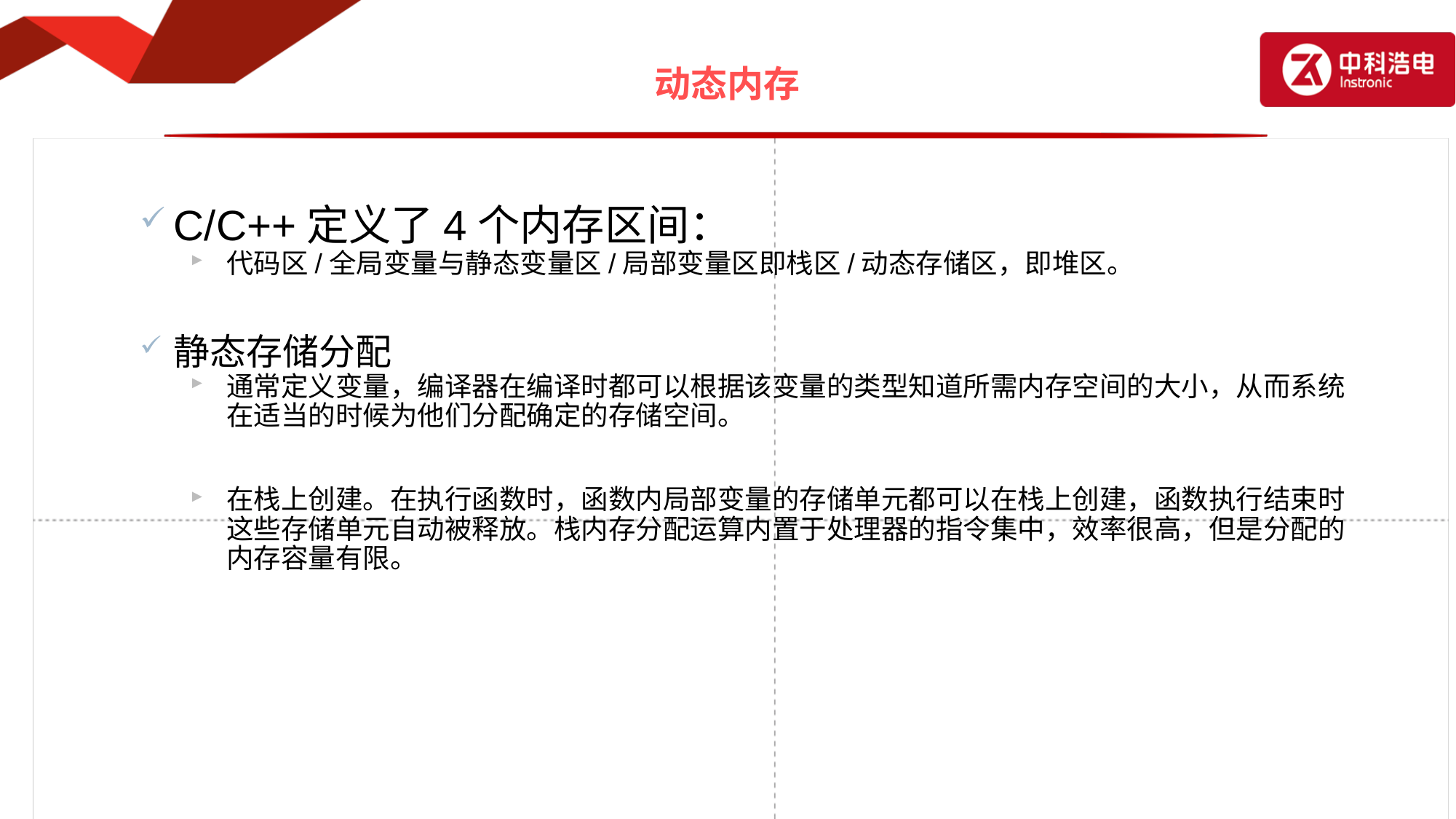

# 动态内存

C/C++定义了4个内存区间：
代码区/全局变量与静态变量区/局部变量区即栈区/动态存储区，即堆区。

静态存储分配
通常定义变量，编译器在编译时都可以根据该变量的类型知道所需内存空间的大小，从而系统在适当的时候为他们分配确定的存储空间。

在栈上创建。在执行函数时，函数内局部变量的存储单元都可以在栈上创建，函数执行结束时这些存储单元自动被释放。栈内存分配运算内置于处理器的指令集中，效率很高，但是分配的内存容量有限。